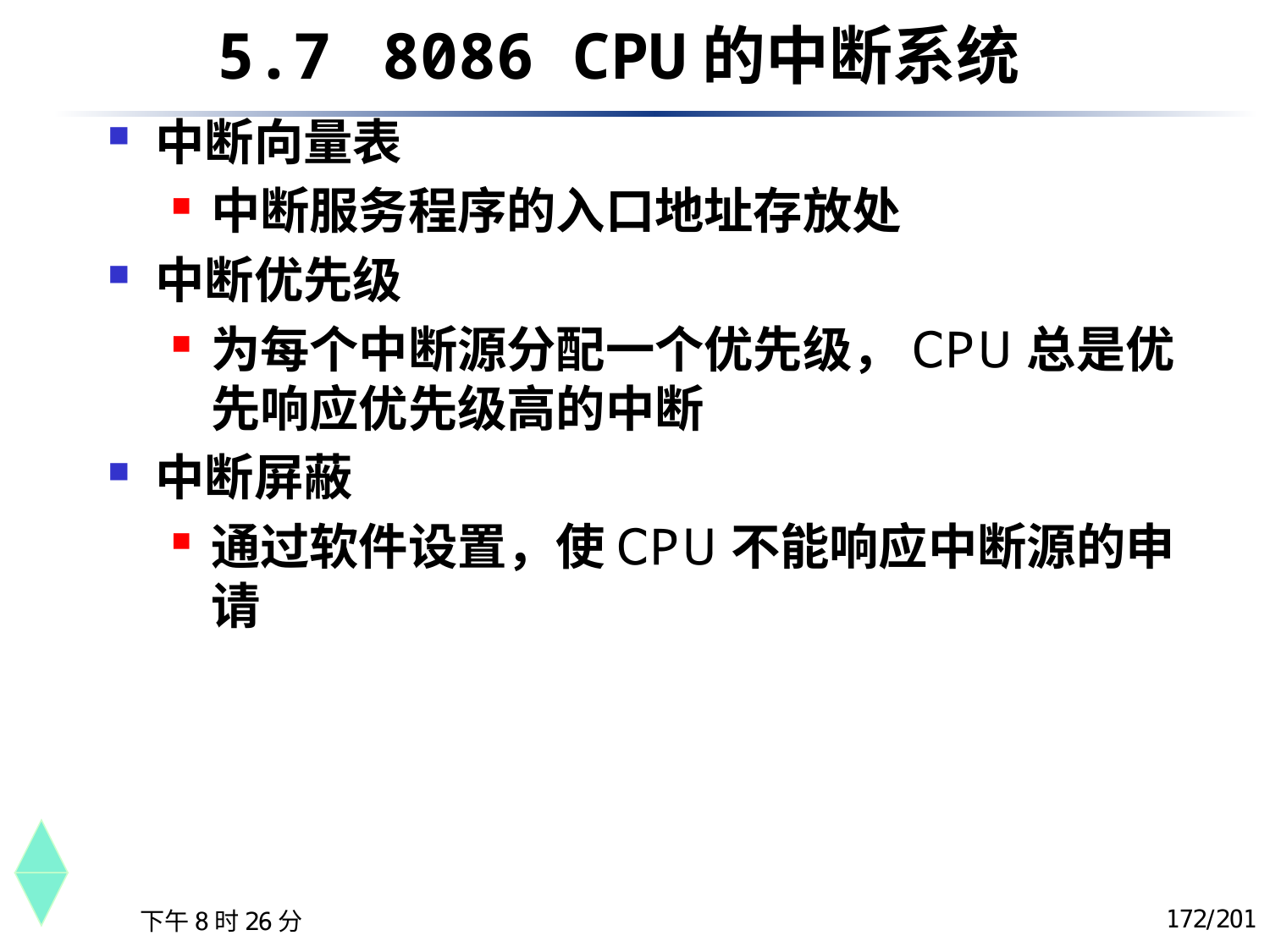

5.7	 8086 CPU的中断系统
中断向量表
中断服务程序的入口地址存放处
中断优先级
为每个中断源分配一个优先级，CPU总是优先响应优先级高的中断
中断屏蔽
通过软件设置，使CPU不能响应中断源的申请
172/201
下午8时26分